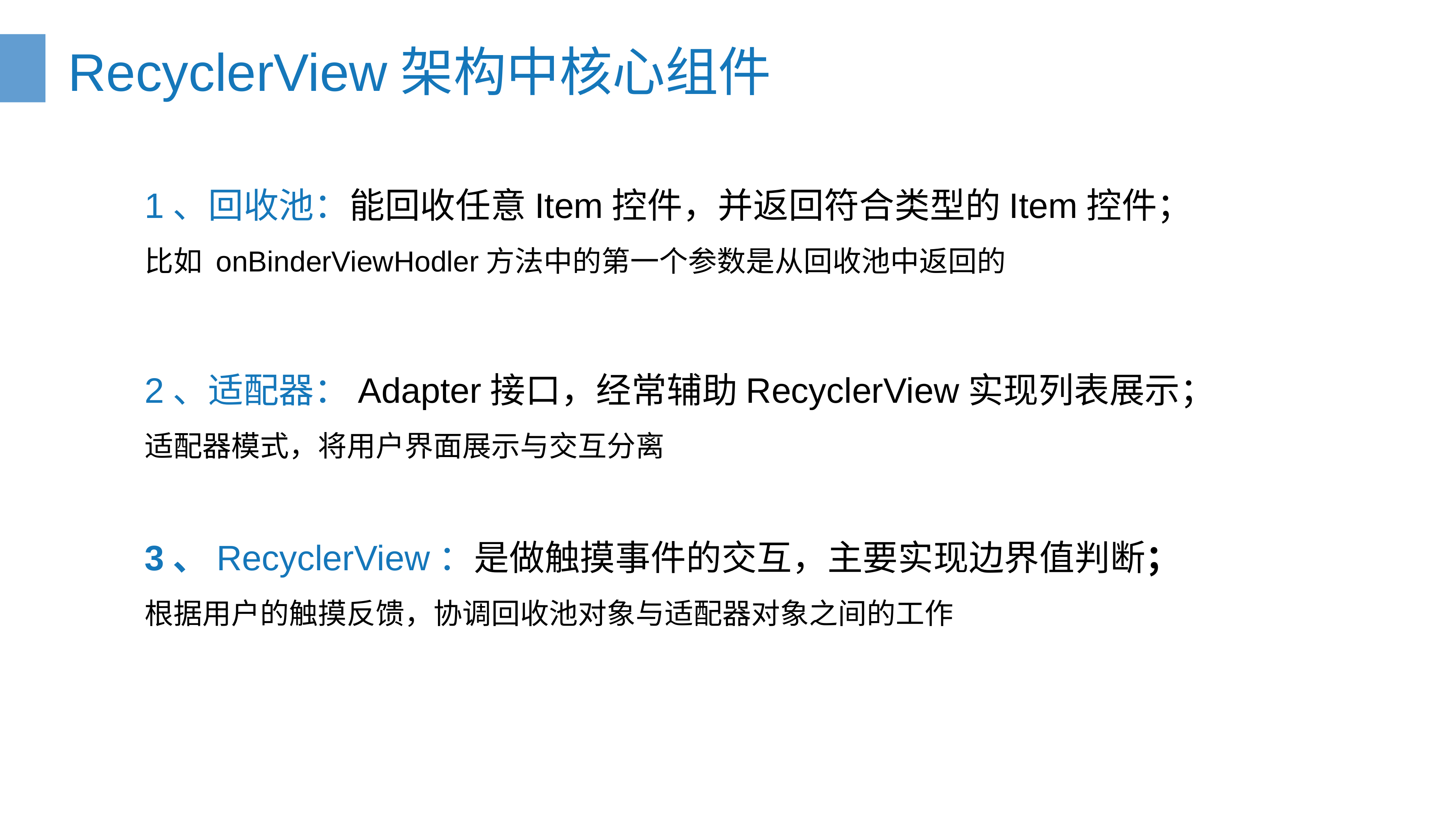

RecyclerView架构中核心组件
1、回收池：能回收任意Item控件，并返回符合类型的Item控件；
比如 onBinderViewHodler方法中的第一个参数是从回收池中返回的

2、适配器：Adapter接口，经常辅助RecyclerView实现列表展示；
适配器模式，将用户界面展示与交互分离

3、RecyclerView：是做触摸事件的交互，主要实现边界值判断；
根据用户的触摸反馈，协调回收池对象与适配器对象之间的工作